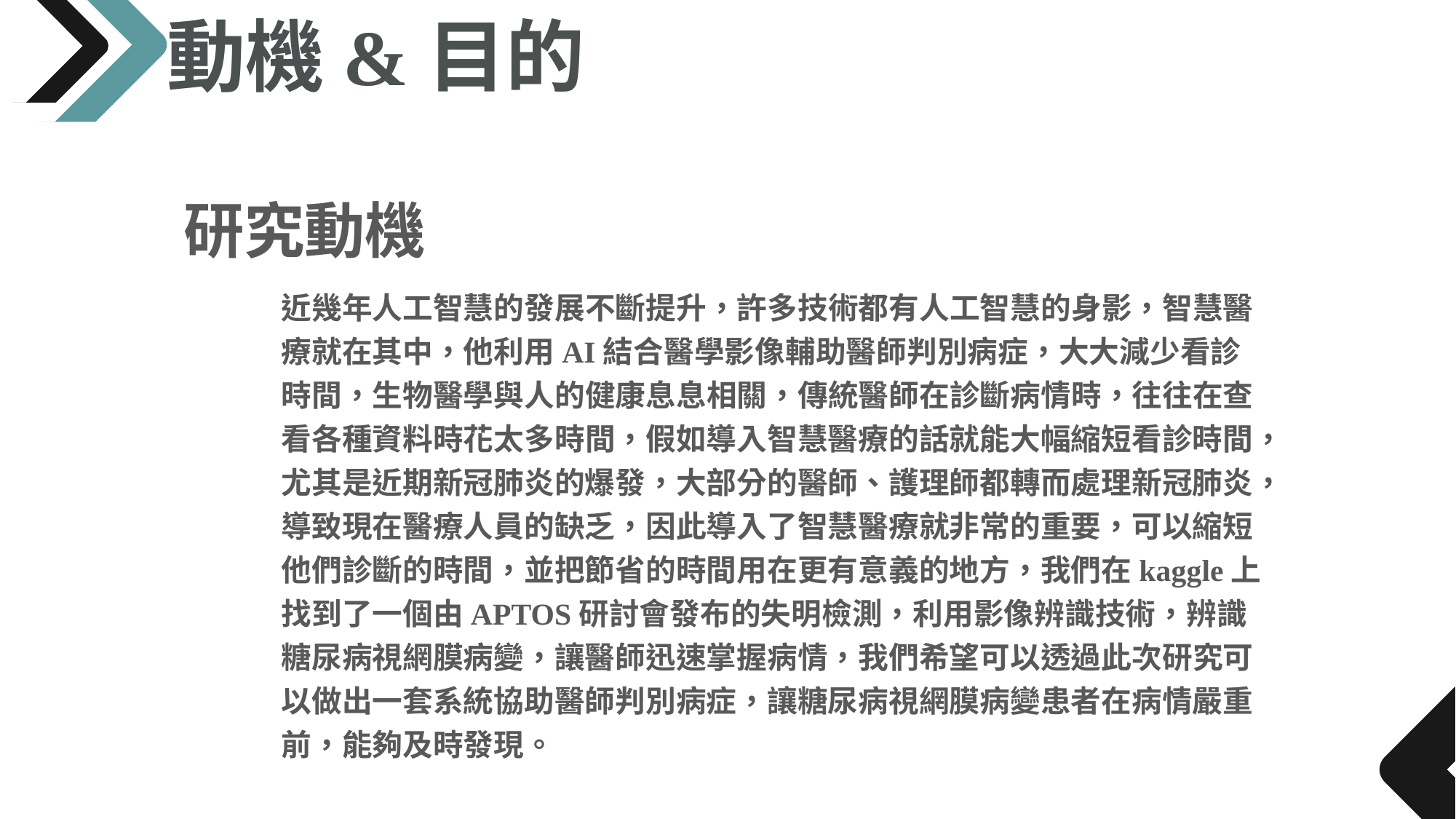

動機&目的

研究動機

近幾年人工智慧的發展不斷提升，許多技術都有人工智慧的身影，智慧醫療就在其中，他利用AI結合醫學影像輔助醫師判別病症，大大減少看診時間，生物醫學與人的健康息息相關，傳統醫師在診斷病情時，往往在查看各種資料時花太多時間，假如導入智慧醫療的話就能大幅縮短看診時間，尤其是近期新冠肺炎的爆發，大部分的醫師、護理師都轉而處理新冠肺炎，導致現在醫療人員的缺乏，因此導入了智慧醫療就非常的重要，可以縮短他們診斷的時間，並把節省的時間用在更有意義的地方，我們在kaggle上找到了一個由APTOS研討會發布的失明檢測，利用影像辨識技術，辨識糖尿病視網膜病變，讓醫師迅速掌握病情，我們希望可以透過此次研究可以做出一套系統協助醫師判別病症，讓糖尿病視網膜病變患者在病情嚴重前，能夠及時發現。